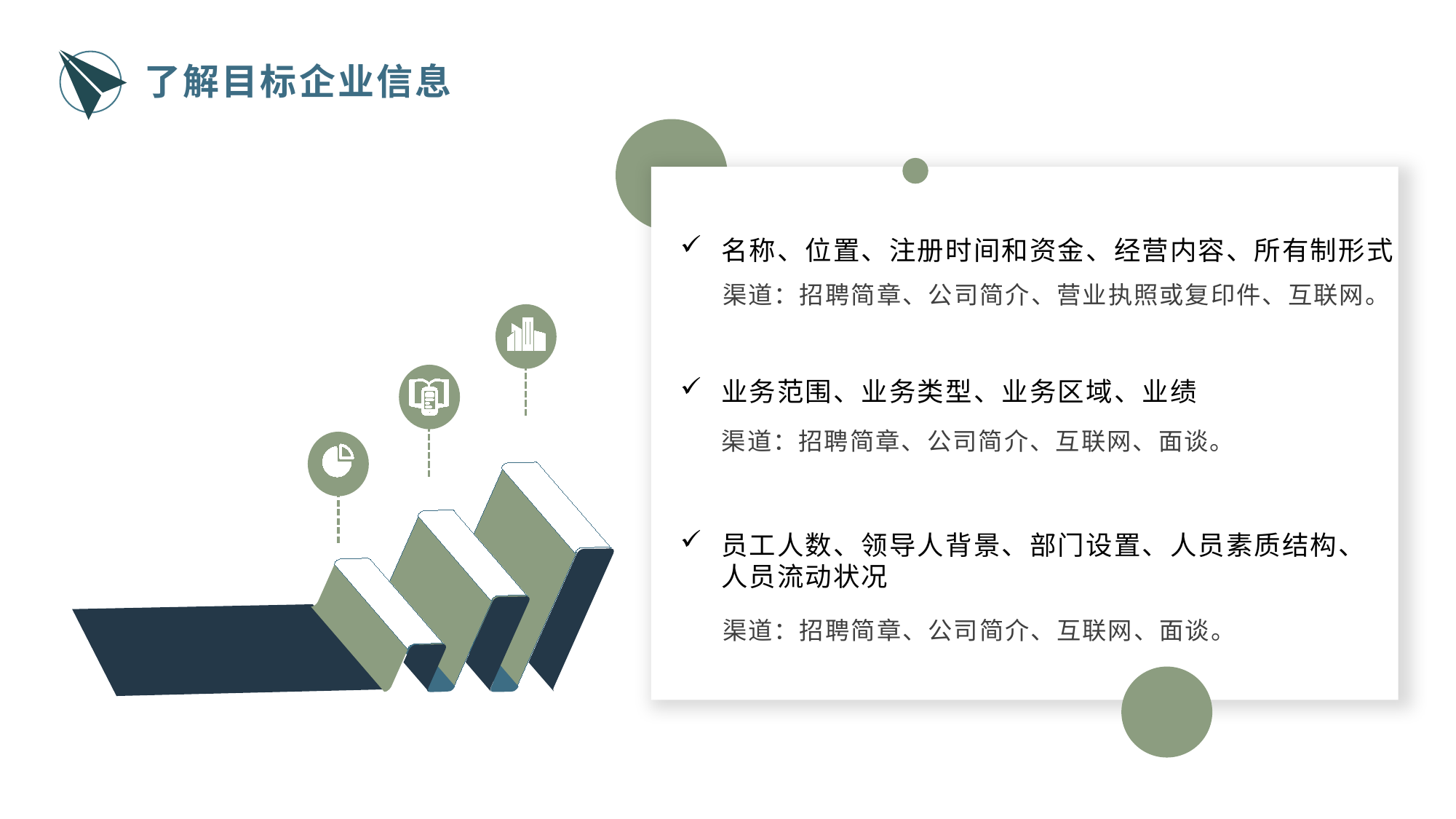

了解目标企业信息

名称、位置、注册时间和资金、经营内容、所有制形式
渠道：招聘简章、公司简介、营业执照或复印件、互联网。

业务范围、业务类型、业务区域、业绩
渠道：招聘简章、公司简介、互联网、面谈。
员工人数、领导人背景、部门设置、人员素质结构、人员流动状况
渠道：招聘简章、公司简介、互联网、面谈。